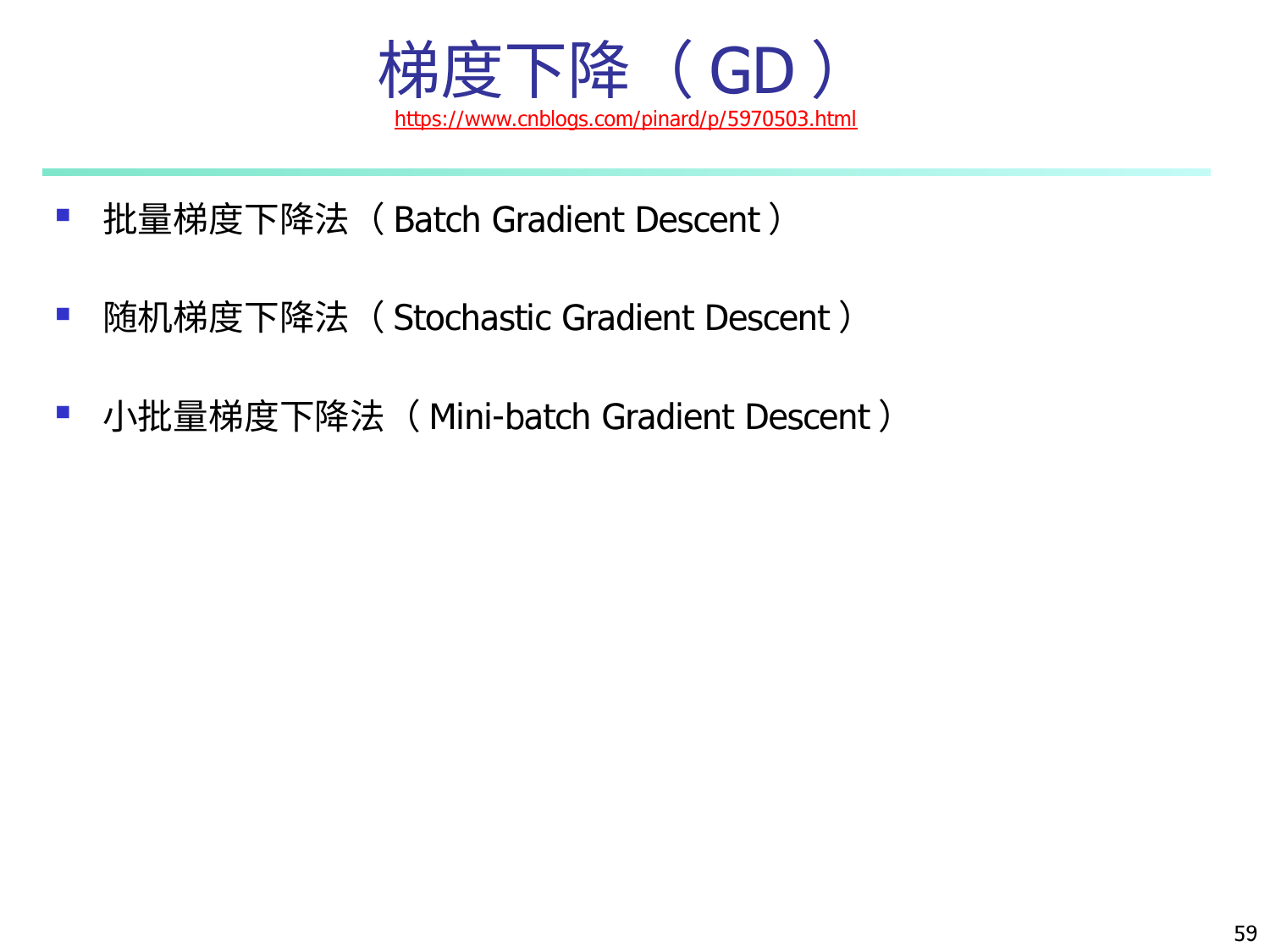

# 梯度下降（GD） https://www.cnblogs.com/pinard/p/5970503.html
批量梯度下降法（Batch Gradient Descent）

随机梯度下降法（Stochastic Gradient Descent）

小批量梯度下降法（Mini-batch Gradient Descent）

59